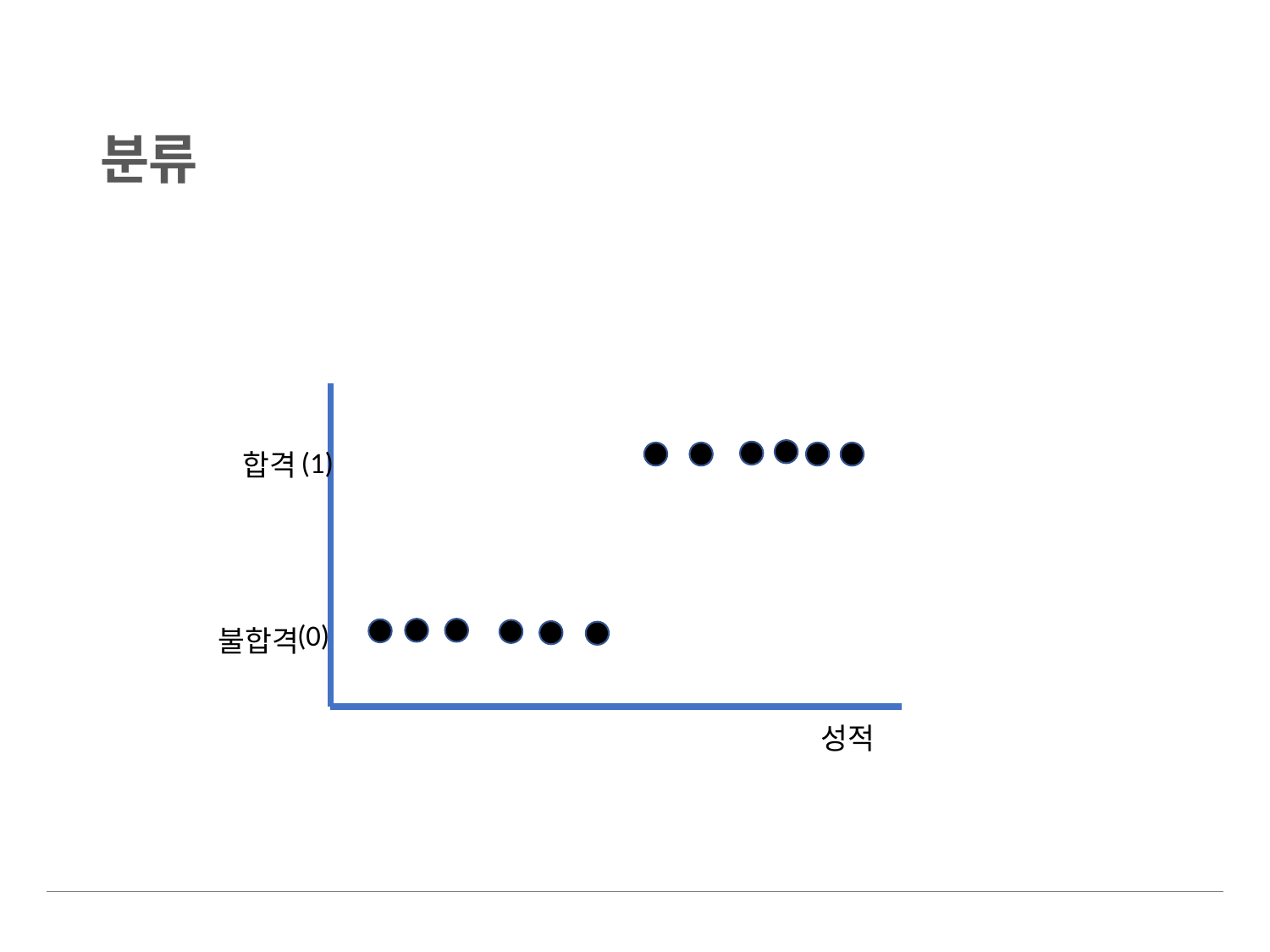

# 분류
(1)
합격

(0)
불합격

성적